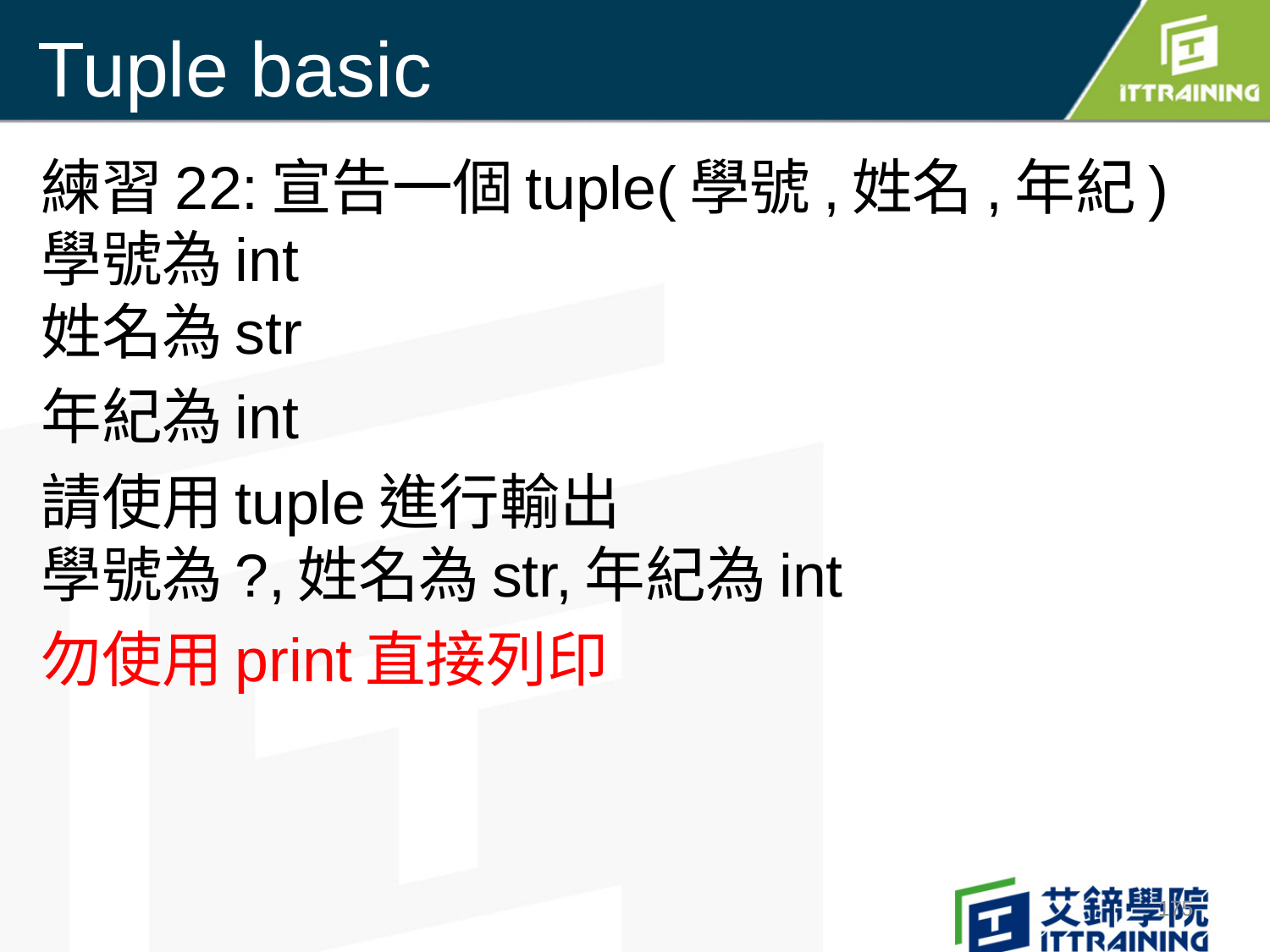

# Tuple basic
練習22:宣告一個tuple(學號,姓名,年紀)
學號為int
姓名為str
年紀為int
請使用tuple進行輸出
學號為?,姓名為str,年紀為int
勿使用print直接列印
175